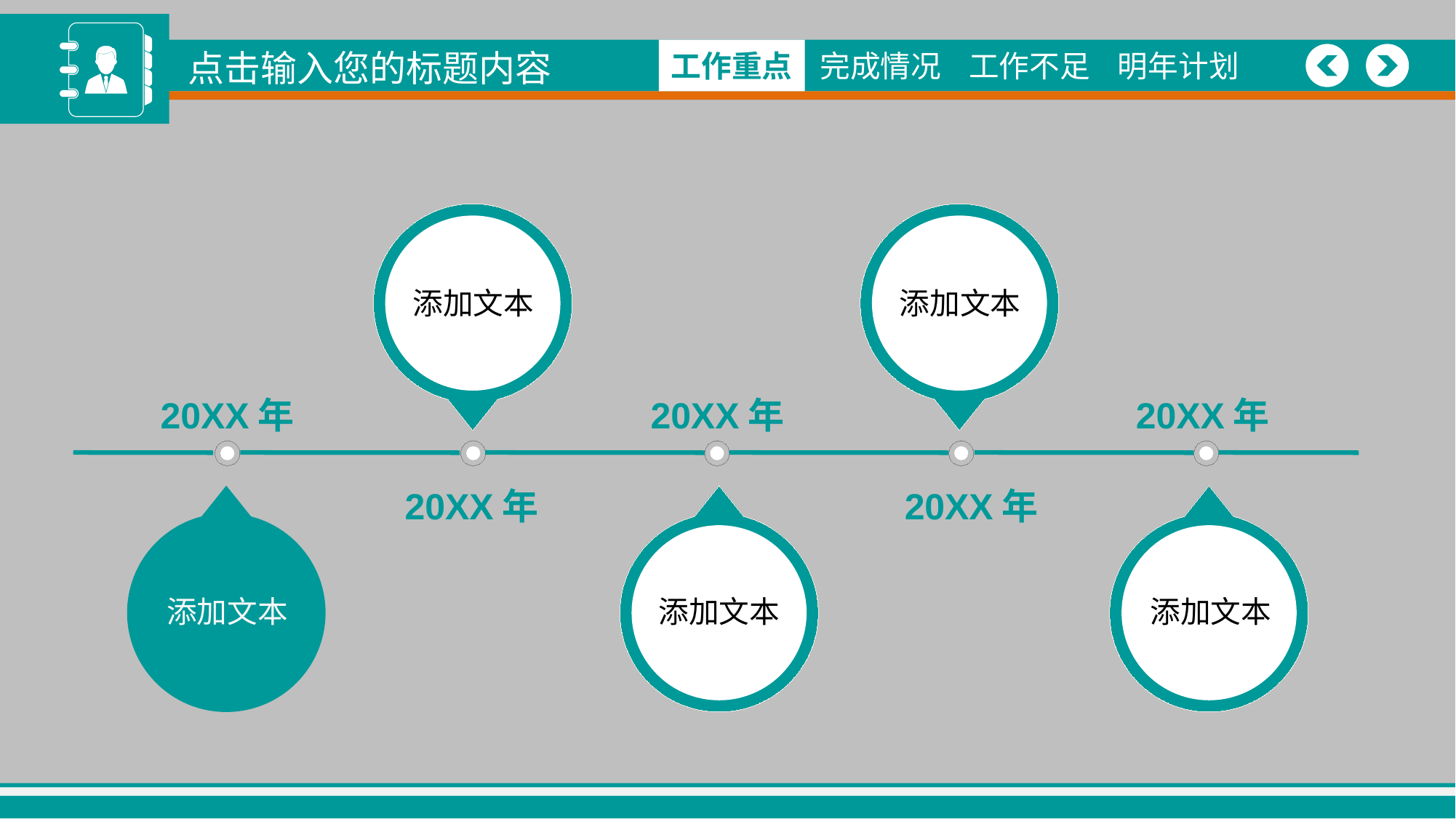

点击输入您的标题内容
图
工作重点
完成情况
工作不足
明年计划

添加文本
添加文本
20XX年
20XX年
20XX年

20XX年
20XX年

添加文本
添加文本
添加文本
8